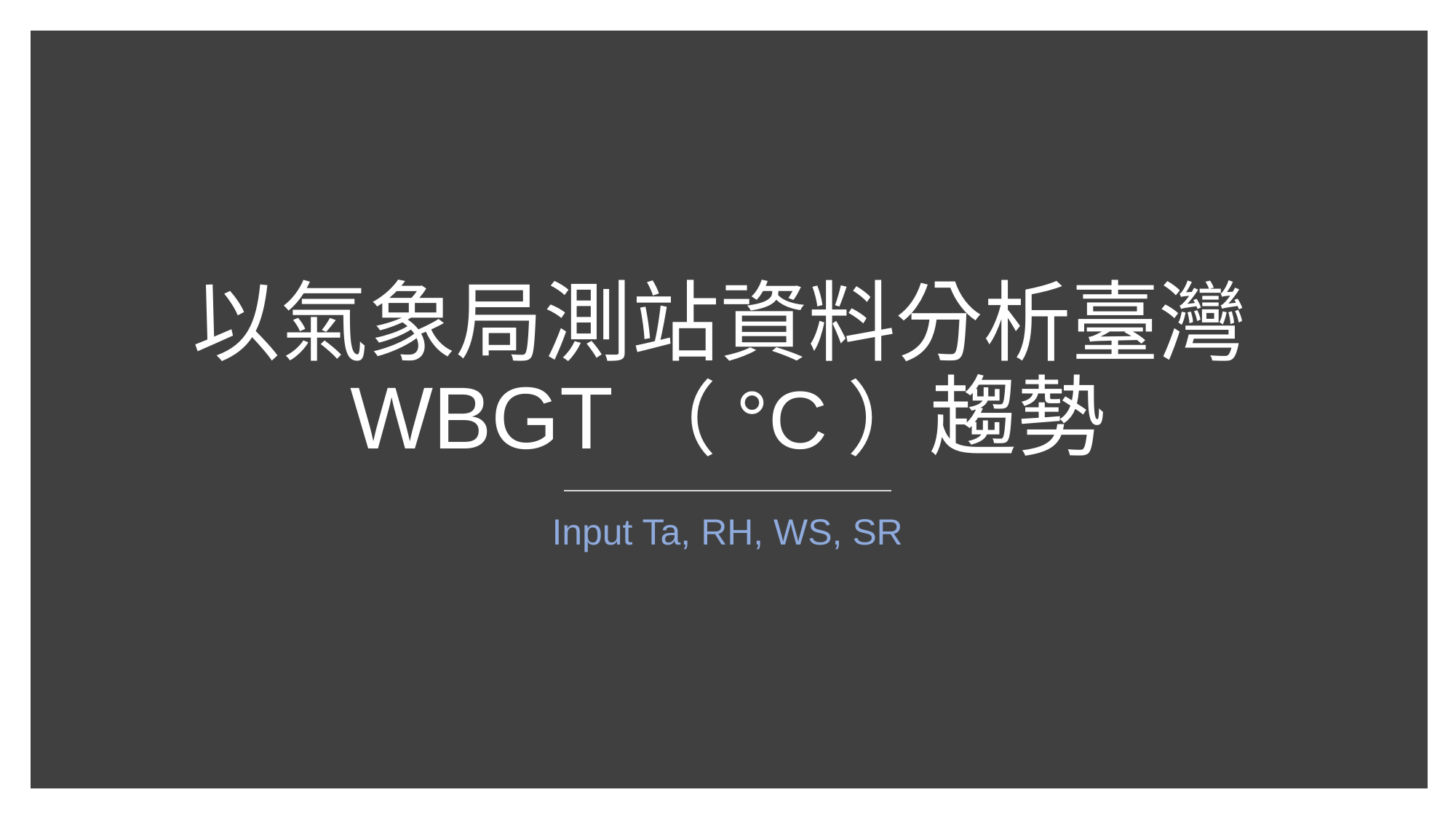

# 以氣象局測站資料分析臺灣WBGT（°C）趨勢
Input Ta, RH, WS, SR